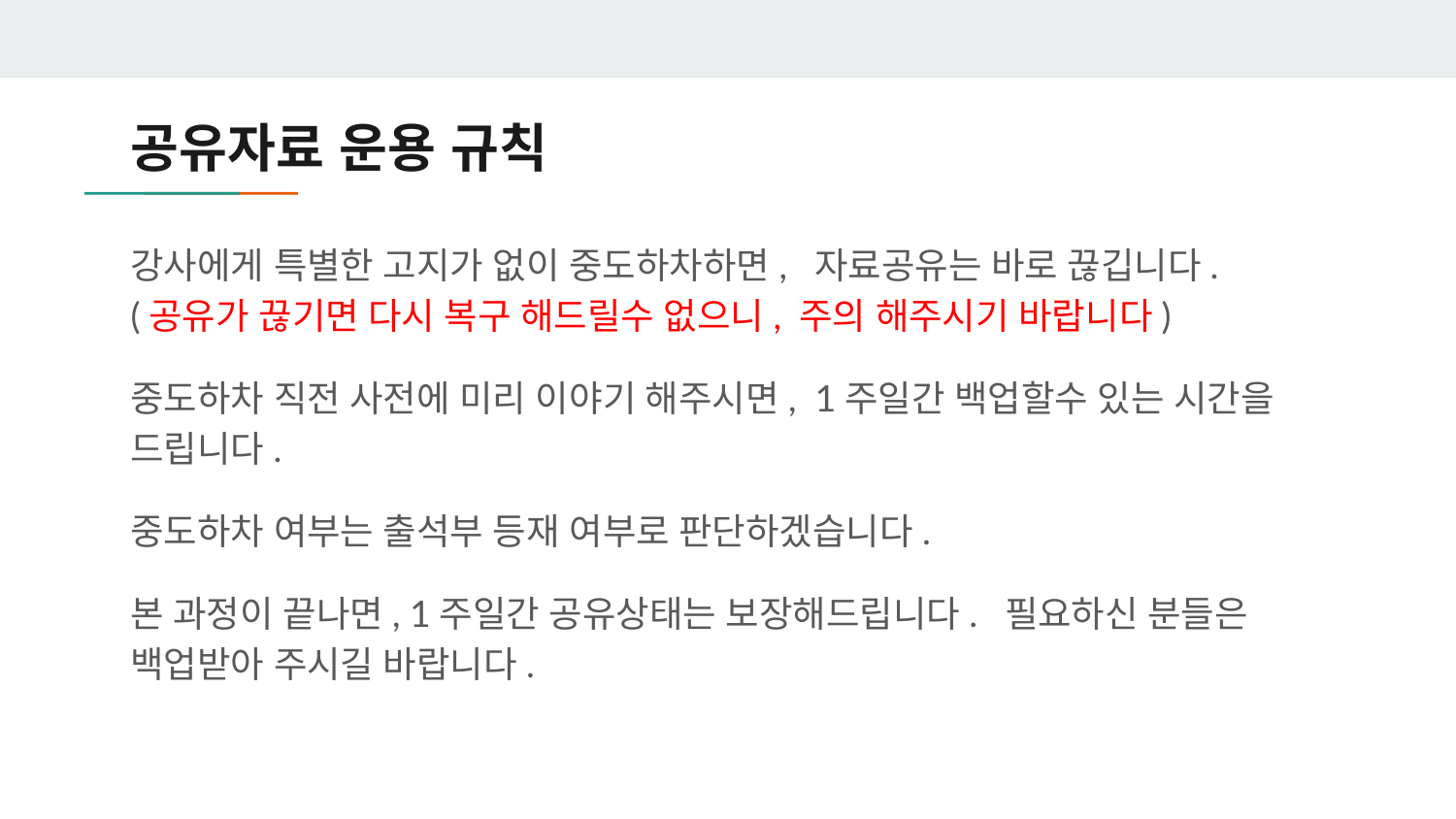

# 공유자료 운용 규칙
강사에게 특별한 고지가 없이 중도하차하면,  자료공유는 바로 끊깁니다.
(공유가 끊기면 다시 복구 해드릴수 없으니, 주의 해주시기 바랍니다)
중도하차 직전 사전에 미리 이야기 해주시면,  1주일간 백업할수 있는 시간을 드립니다.
중도하차 여부는 출석부 등재 여부로 판단하겠습니다.
본 과정이 끝나면, 1주일간 공유상태는 보장해드립니다.  필요하신 분들은 백업받아 주시길 바랍니다.